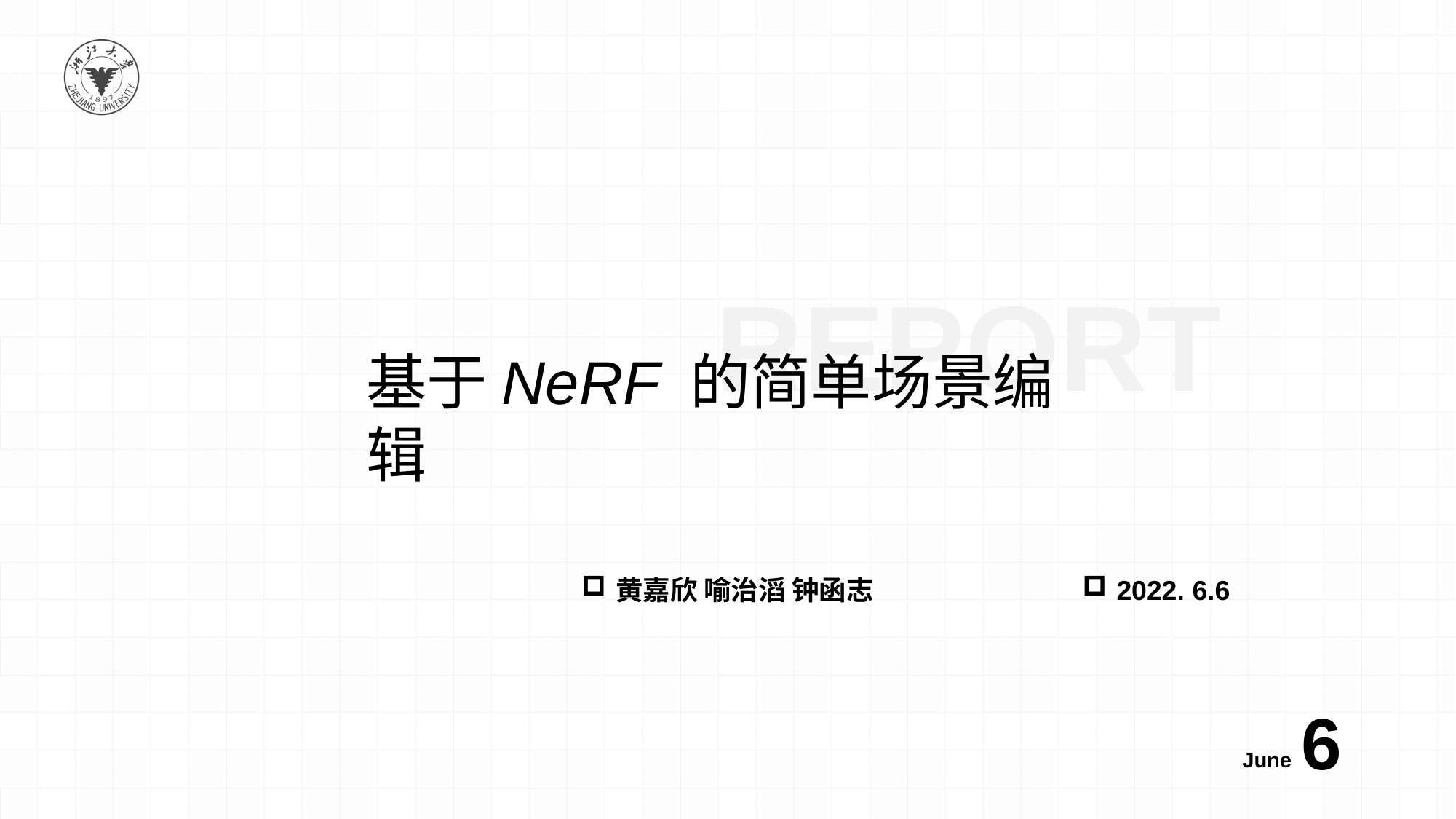

REPORT
基于NeRF 的简单场景编辑
黄嘉欣 喻治滔 钟函志
2022. 6.6
6
June